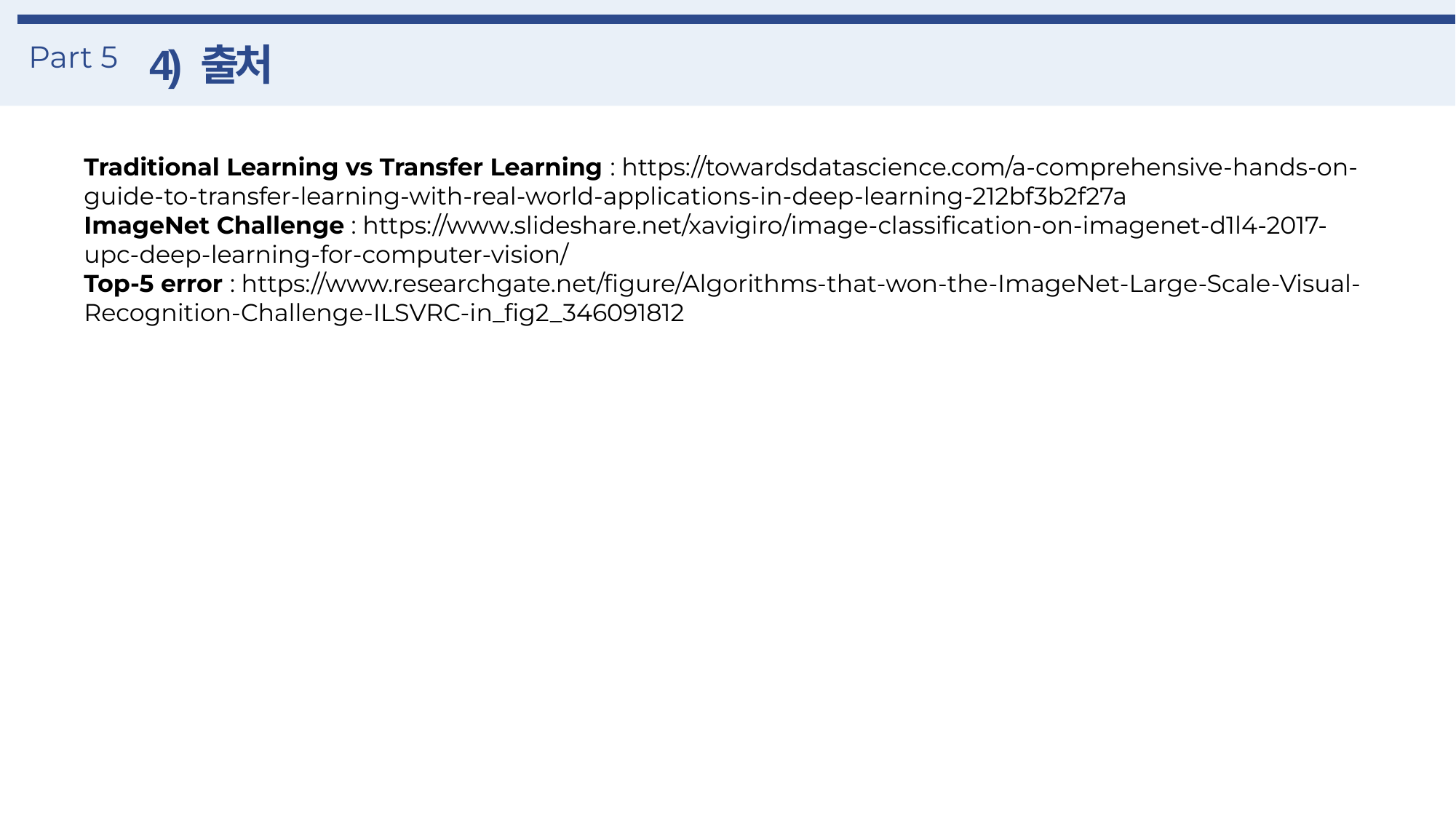

Part 5
4) 출처
Traditional Learning vs Transfer Learning : https://towardsdatascience.com/a-comprehensive-hands-on-guide-to-transfer-learning-with-real-world-applications-in-deep-learning-212bf3b2f27a
ImageNet Challenge : https://www.slideshare.net/xavigiro/image-classification-on-imagenet-d1l4-2017-upc-deep-learning-for-computer-vision/
Top-5 error : https://www.researchgate.net/figure/Algorithms-that-won-the-ImageNet-Large-Scale-Visual-Recognition-Challenge-ILSVRC-in_fig2_346091812